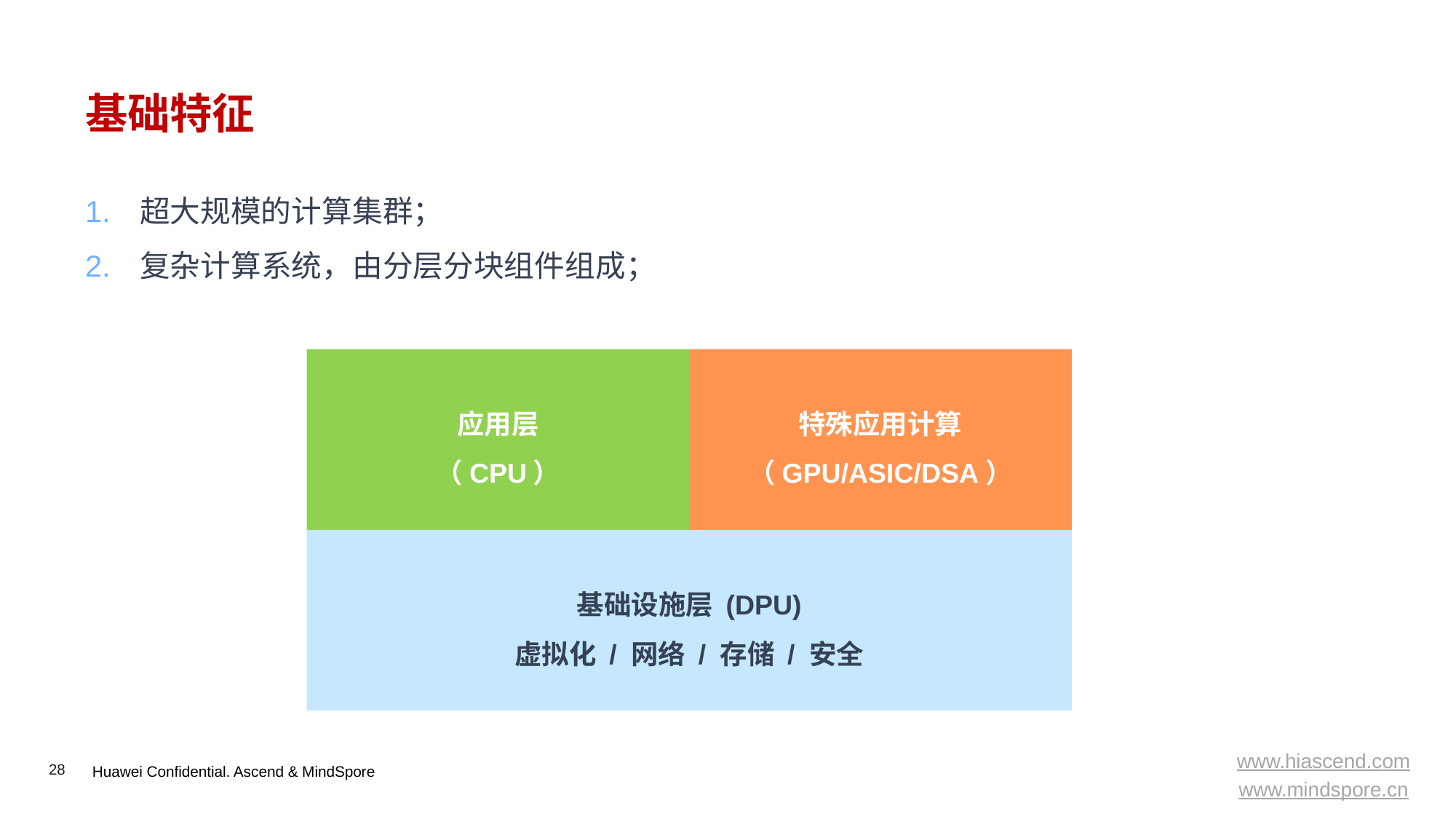

# 基础特征
超大规模的计算集群；
复杂计算系统，由分层分块组件组成；
应用层
（CPU）
特殊应用计算
（GPU/ASIC/DSA）
基础设施层 (DPU)
虚拟化 / 网络 / 存储 / 安全